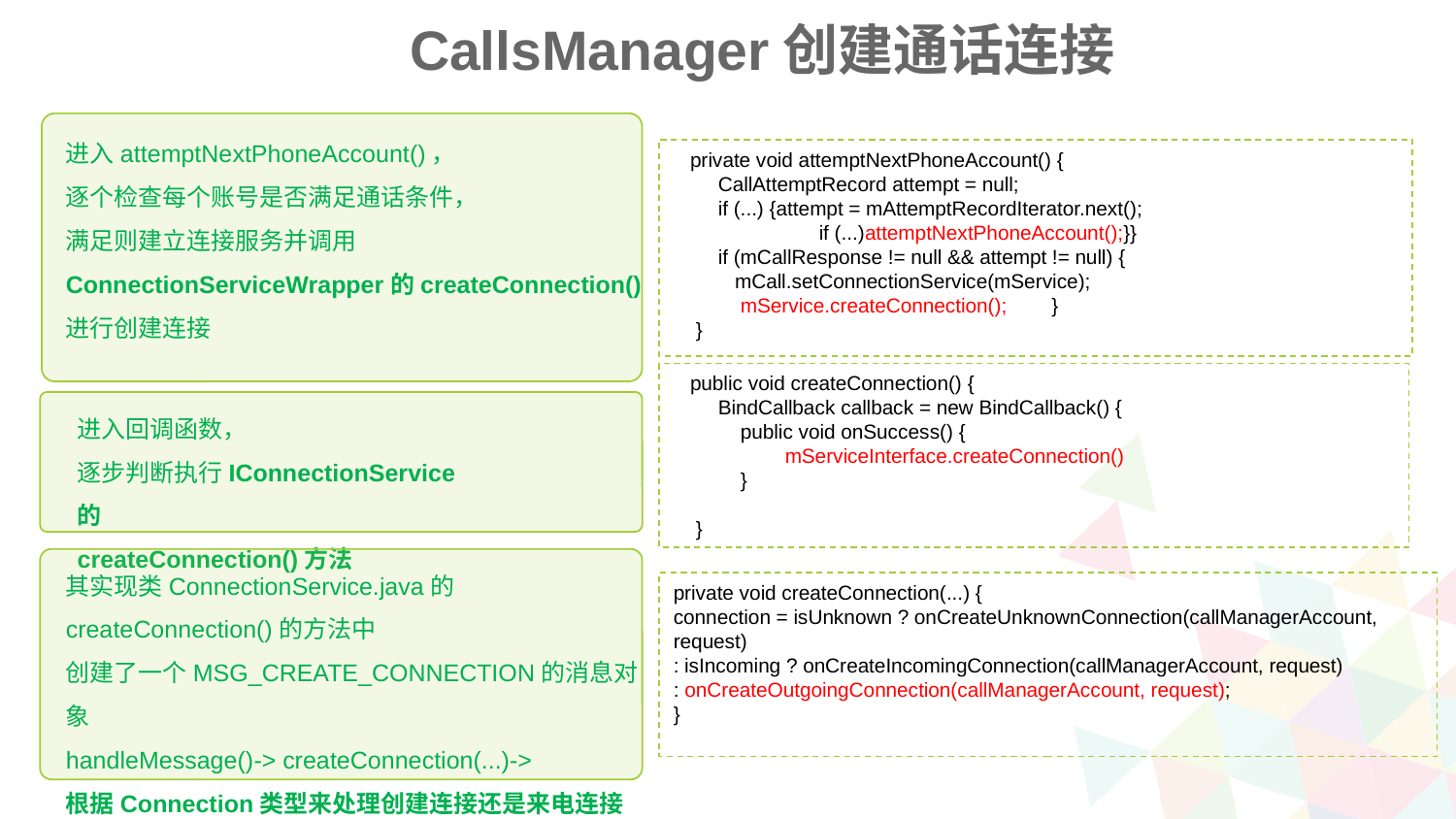

CallsManager创建通话连接

进入attemptNextPhoneAccount()，
逐个检查每个账号是否满足通话条件，
满足则建立连接服务并调用
ConnectionServiceWrapper的createConnection()
进行创建连接
   private void attemptNextPhoneAccount() {
        CallAttemptRecord attempt = null;
        if (...) {attempt = mAttemptRecordIterator.next();
        	if (...)attemptNextPhoneAccount();}}
        if (mCallResponse != null && attempt != null) {
           mCall.setConnectionService(mService);
            mService.createConnection();        }
    }
   public void createConnection() {
        BindCallback callback = new BindCallback() {
            public void onSuccess() {
                    mServiceInterface.createConnection()
            }

    }

进入回调函数，
逐步判断执行IConnectionService的
createConnection()方法

其实现类ConnectionService.java的
createConnection()的方法中
创建了一个MSG_CREATE_CONNECTION的消息对象
handleMessage()-> createConnection(...)->
根据Connection类型来处理创建连接还是来电连接
private void createConnection(...) {
connection = isUnknown ? onCreateUnknownConnection(callManagerAccount, request)
: isIncoming ? onCreateIncomingConnection(callManagerAccount, request)
: onCreateOutgoingConnection(callManagerAccount, request);
}